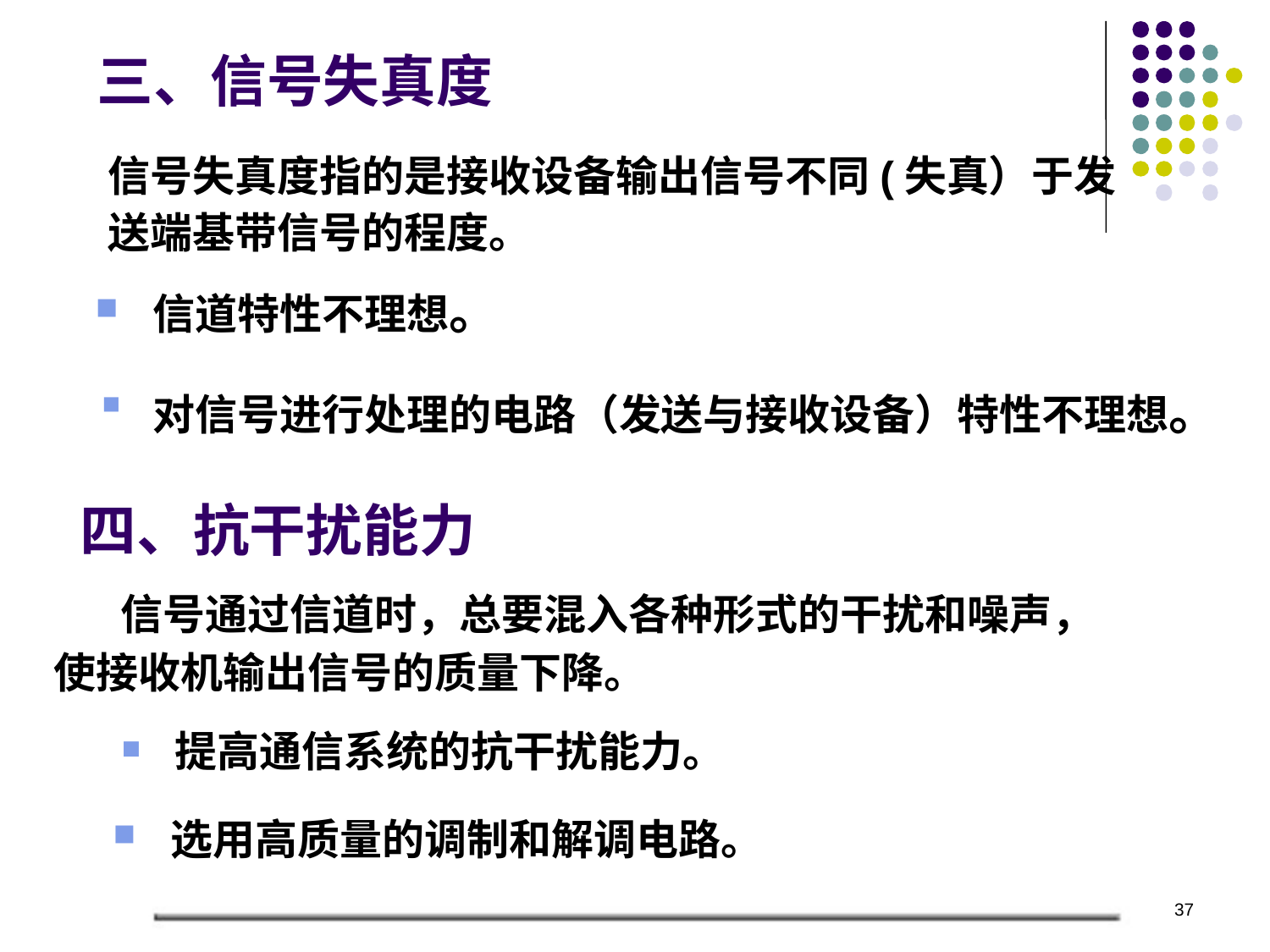

# 三、信号失真度
信号失真度指的是接收设备输出信号不同(失真）于发送端基带信号的程度。
 信道特性不理想。
 对信号进行处理的电路（发送与接收设备）特性不理想。
 四、抗干扰能力
     信号通过信道时，总要混入各种形式的干扰和噪声，
使接收机输出信号的质量下降。
 提高通信系统的抗干扰能力。
 选用高质量的调制和解调电路。
37